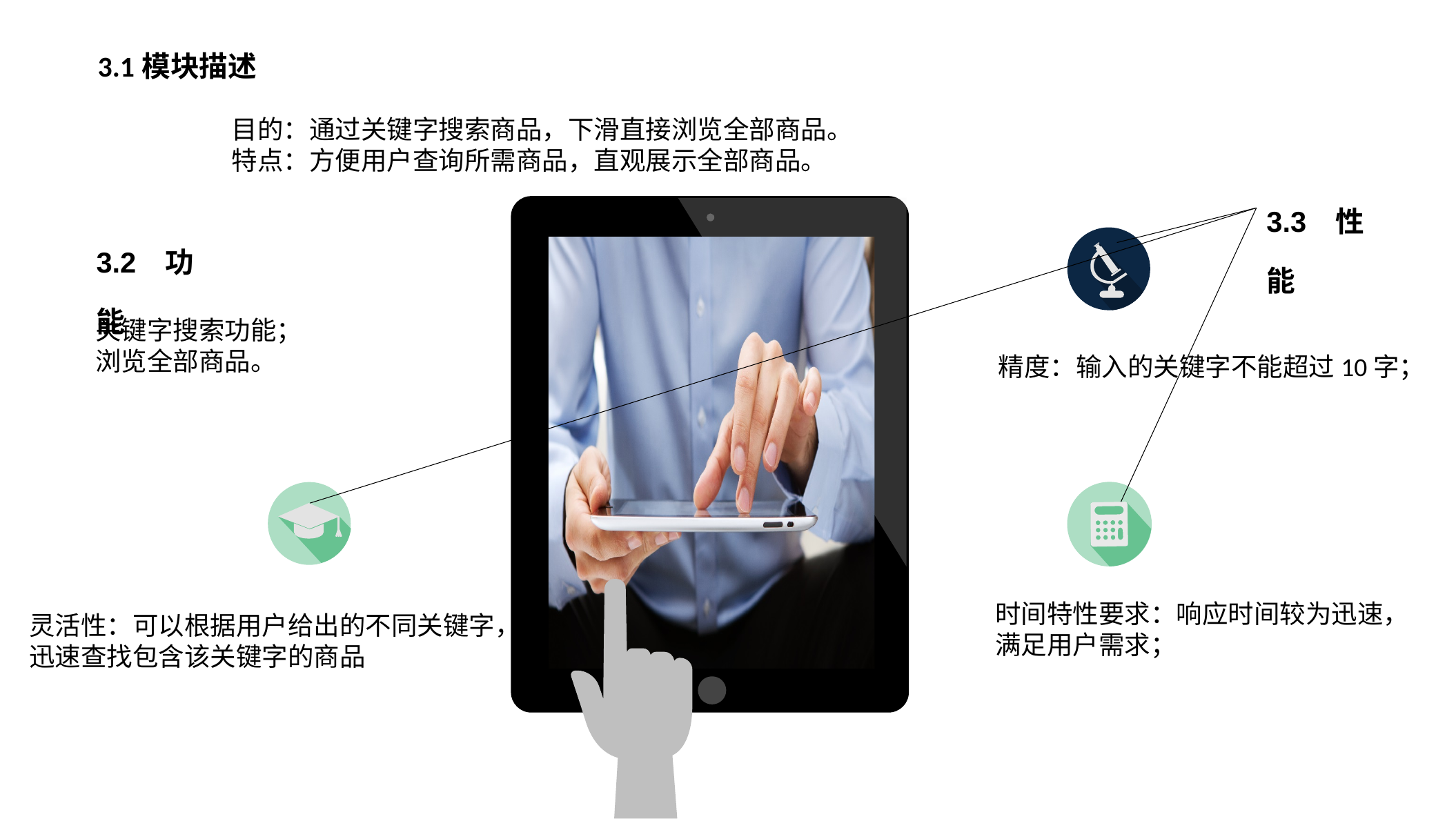

3.1模块描述
目的：通过关键字搜索商品，下滑直接浏览全部商品。
特点：方便用户查询所需商品，直观展示全部商品。
3.3性能

3.2功能

关键字搜索功能；
浏览全部商品。
精度：输入的关键字不能超过10字；

时间特性要求：响应时间较为迅速，
满足用户需求；
灵活性：可以根据用户给出的不同关键字，
迅速查找包含该关键字的商品